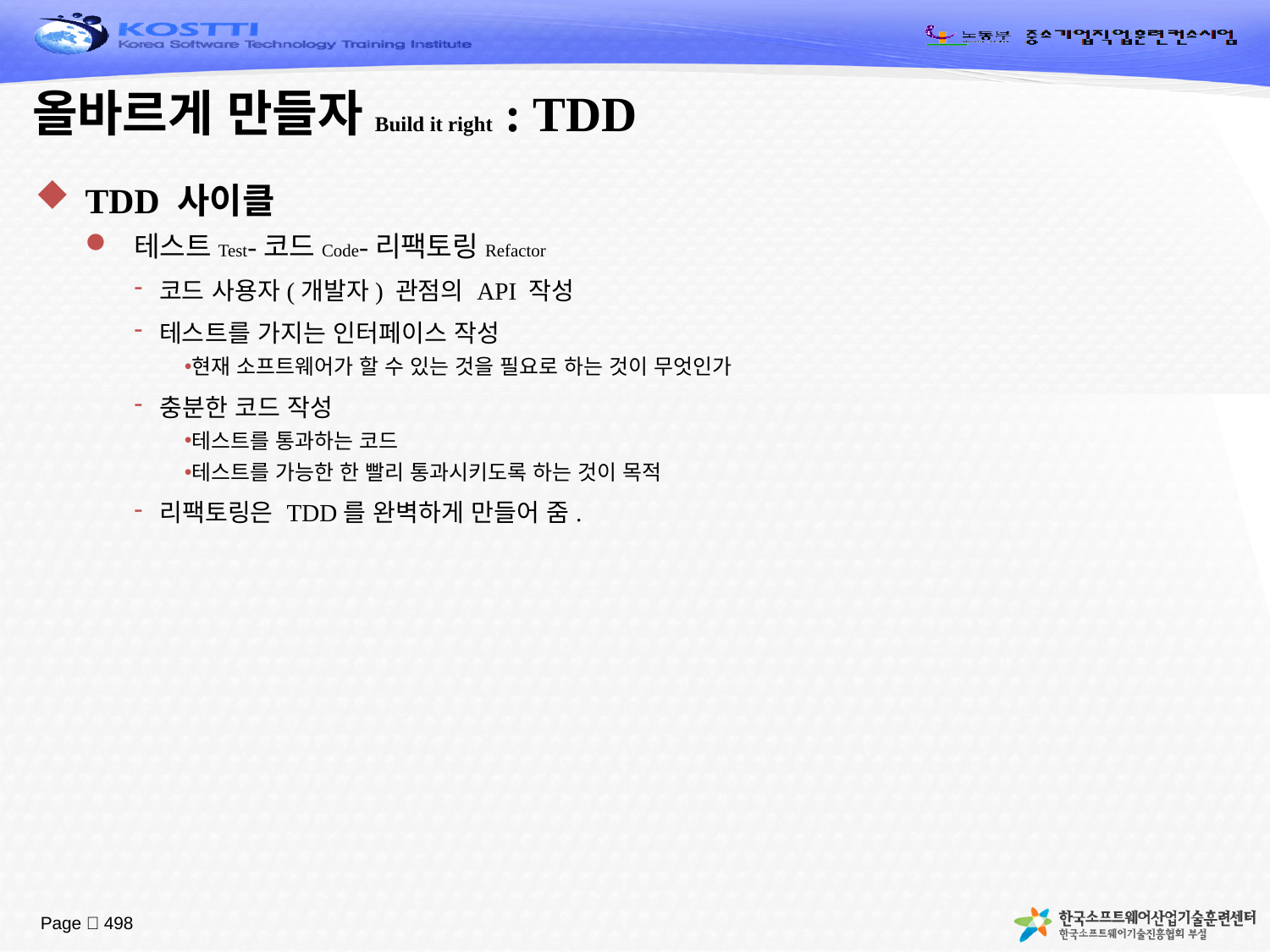

# 올바르게 만들자Build it right : TDD
TDD 사이클
테스트Test-코드Code-리팩토링Refactor
코드 사용자(개발자) 관점의 API 작성
테스트를 가지는 인터페이스 작성
현재 소프트웨어가 할 수 있는 것을 필요로 하는 것이 무엇인가
충분한 코드 작성
테스트를 통과하는 코드
테스트를 가능한 한 빨리 통과시키도록 하는 것이 목적
리팩토링은 TDD를 완벽하게 만들어 줌.